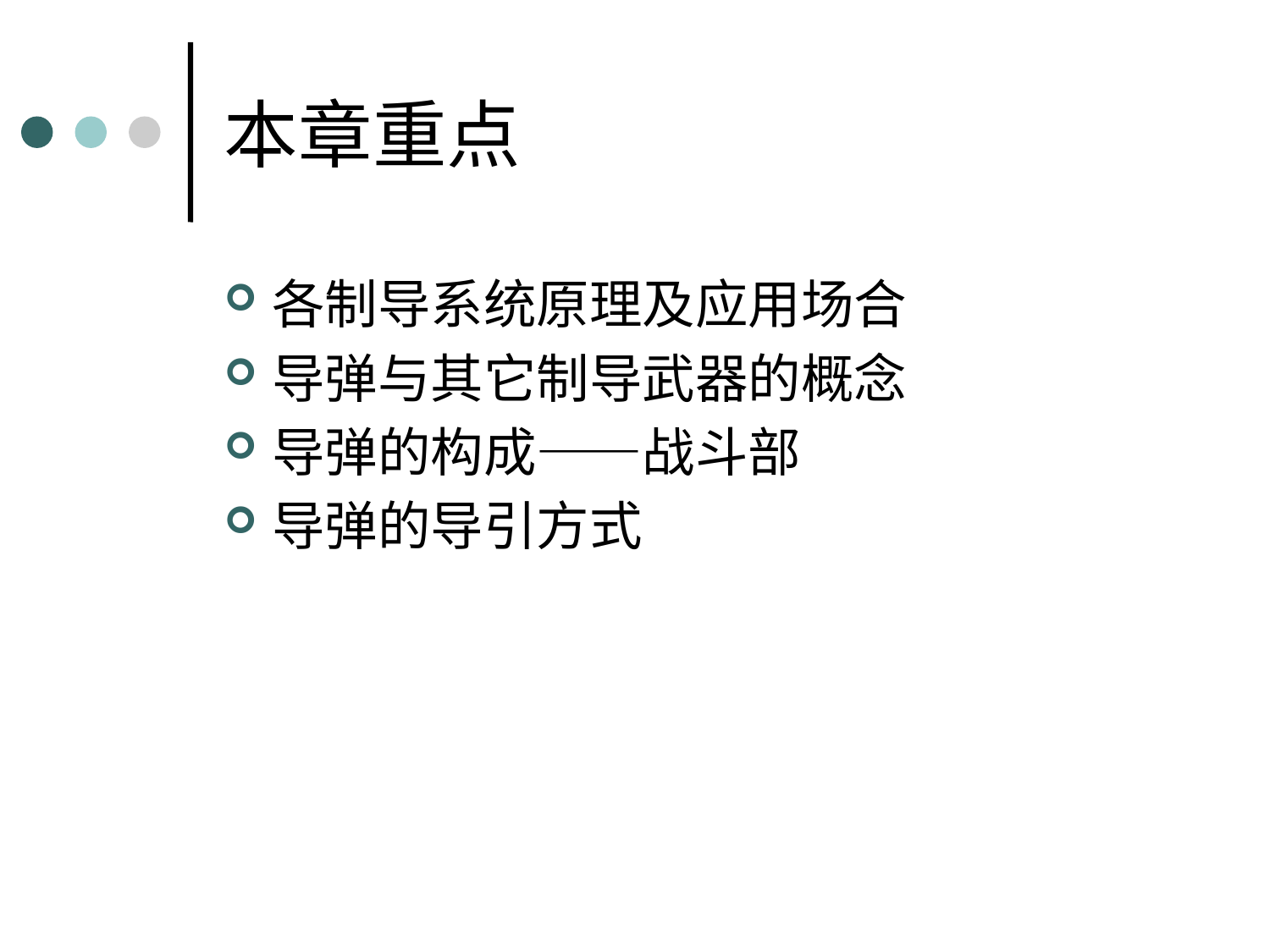

# 本章重点
各制导系统原理及应用场合
导弹与其它制导武器的概念
导弹的构成——战斗部
导弹的导引方式